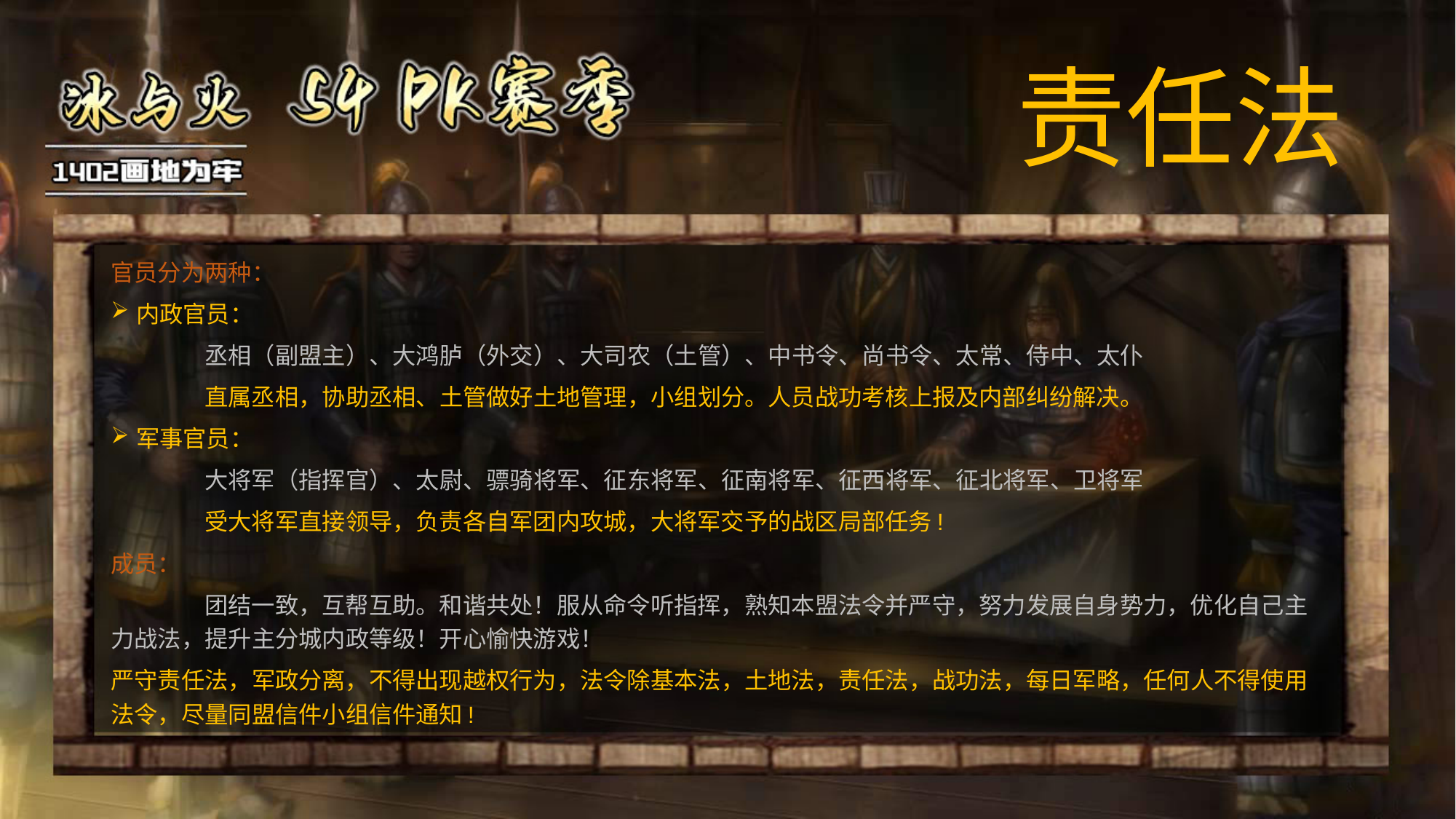

责任法
官员分为两种：
内政官员：
	丞相（副盟主）、大鸿胪（外交）、大司农（土管）、中书令、尚书令、太常、侍中、太仆
	直属丞相，协助丞相、土管做好土地管理，小组划分。人员战功考核上报及内部纠纷解决。
军事官员：
	大将军（指挥官）、太尉、骠骑将军、征东将军、征南将军、征西将军、征北将军、卫将军
	受大将军直接领导，负责各自军团内攻城，大将军交予的战区局部任务!
成员：
	团结一致，互帮互助。和谐共处！服从命令听指挥，熟知本盟法令并严守，努力发展自身势力，优化自己主力战法，提升主分城内政等级！开心愉快游戏！
严守责任法，军政分离，不得出现越权行为，法令除基本法，土地法，责任法，战功法，每日军略，任何人不得使用法令，尽量同盟信件小组信件通知!